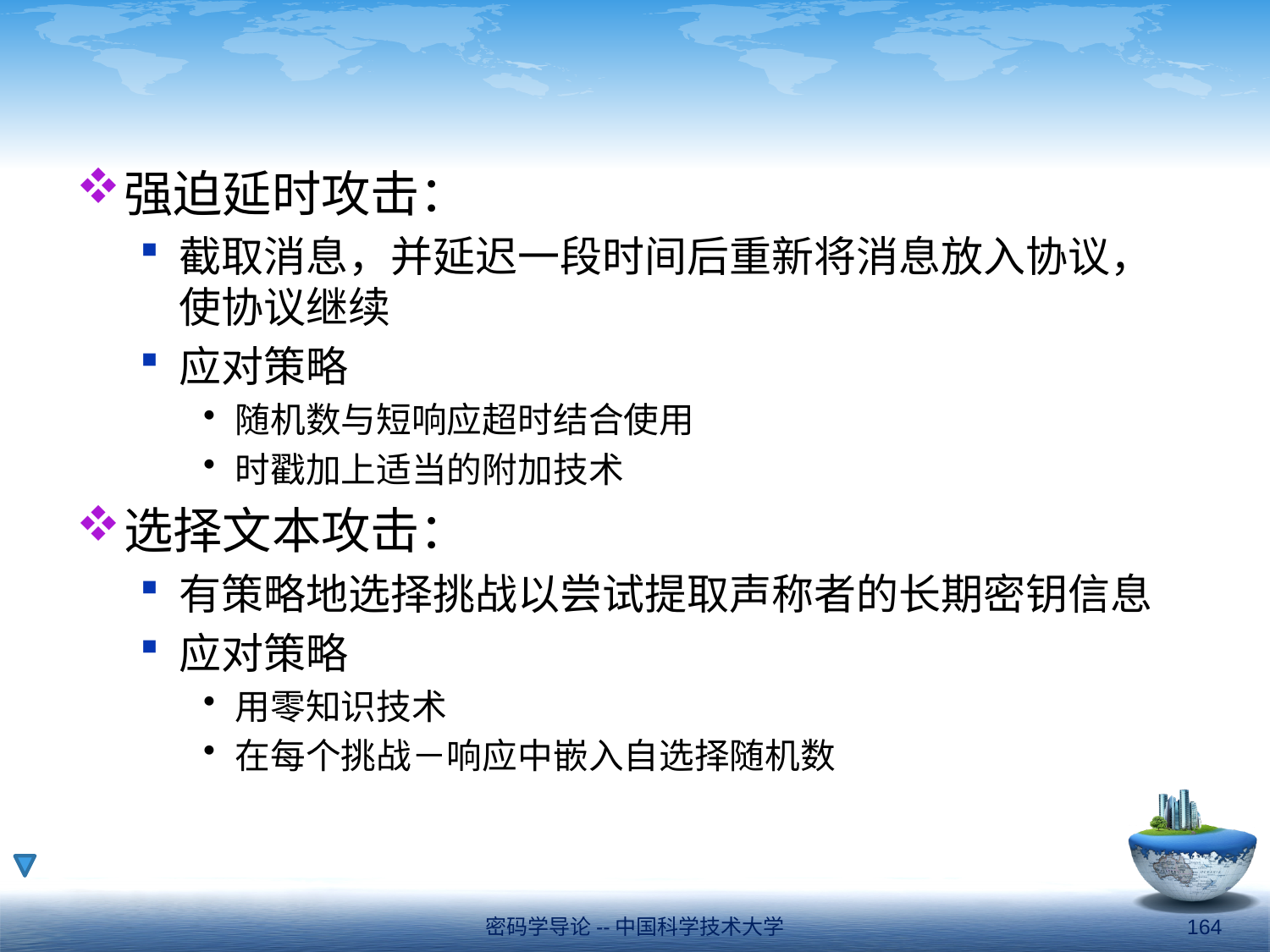

#
强迫延时攻击：
截取消息，并延迟一段时间后重新将消息放入协议，使协议继续
应对策略
随机数与短响应超时结合使用
时戳加上适当的附加技术
选择文本攻击：
有策略地选择挑战以尝试提取声称者的长期密钥信息
应对策略
用零知识技术
在每个挑战－响应中嵌入自选择随机数

密码学导论--中国科学技术大学
164